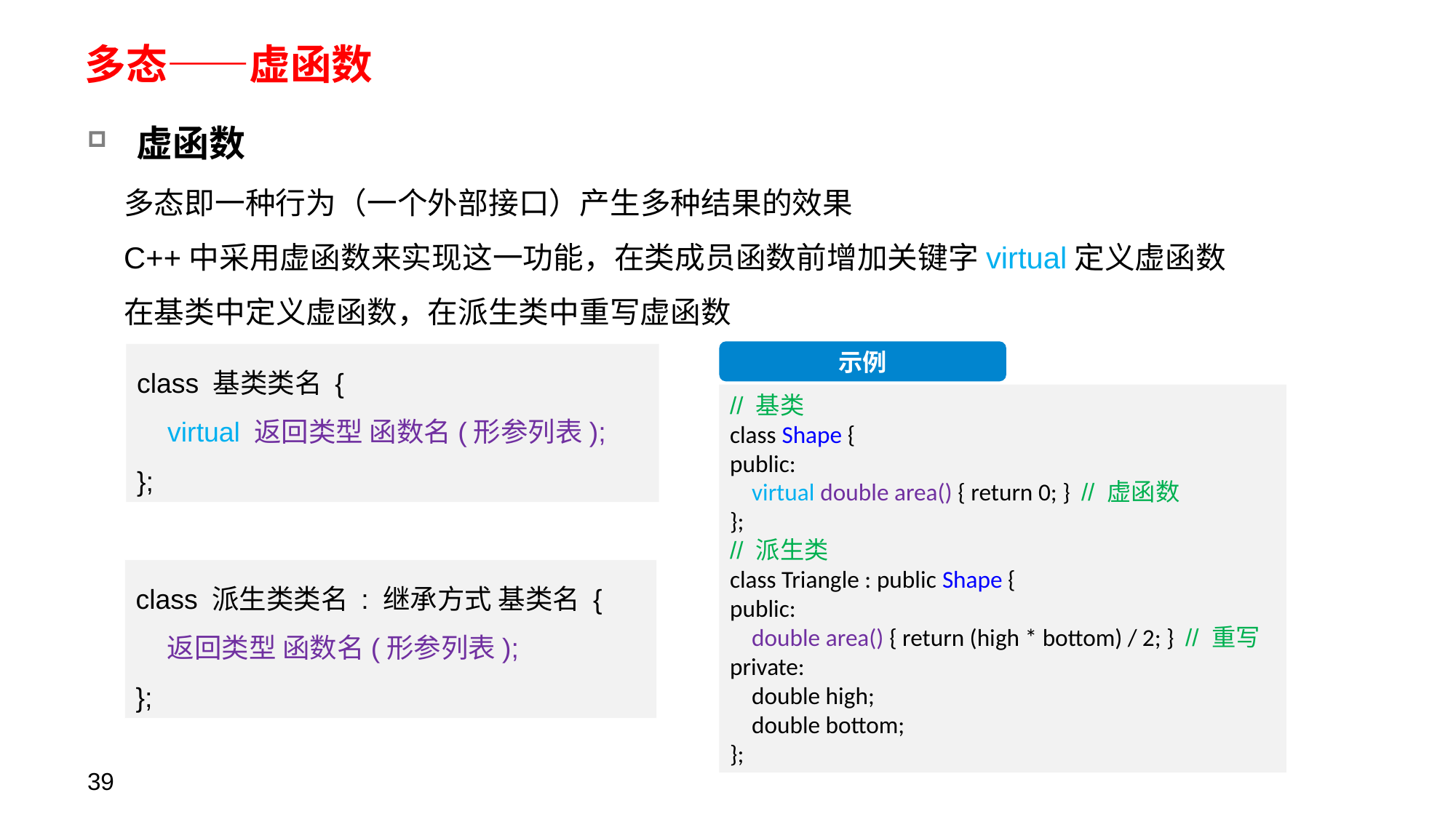

# 多态——虚函数
虚函数
多态即一种行为（一个外部接口）产生多种结果的效果
C++中采用虚函数来实现这一功能，在类成员函数前增加关键字virtual定义虚函数
在基类中定义虚函数，在派生类中重写虚函数
示例
// 基类
class Shape {
public:
    virtual double area() { return 0; }  // 虚函数
};
// 派生类
class Triangle : public Shape {
public:
    double area() { return (high * bottom) / 2; }  // 重写
private:
    double high;
    double bottom;
};
class 基类类名 {
    virtual 返回类型 函数名(形参列表);
};
class 派生类类名 : 继承方式 基类名 {
    返回类型 函数名(形参列表);
};
39